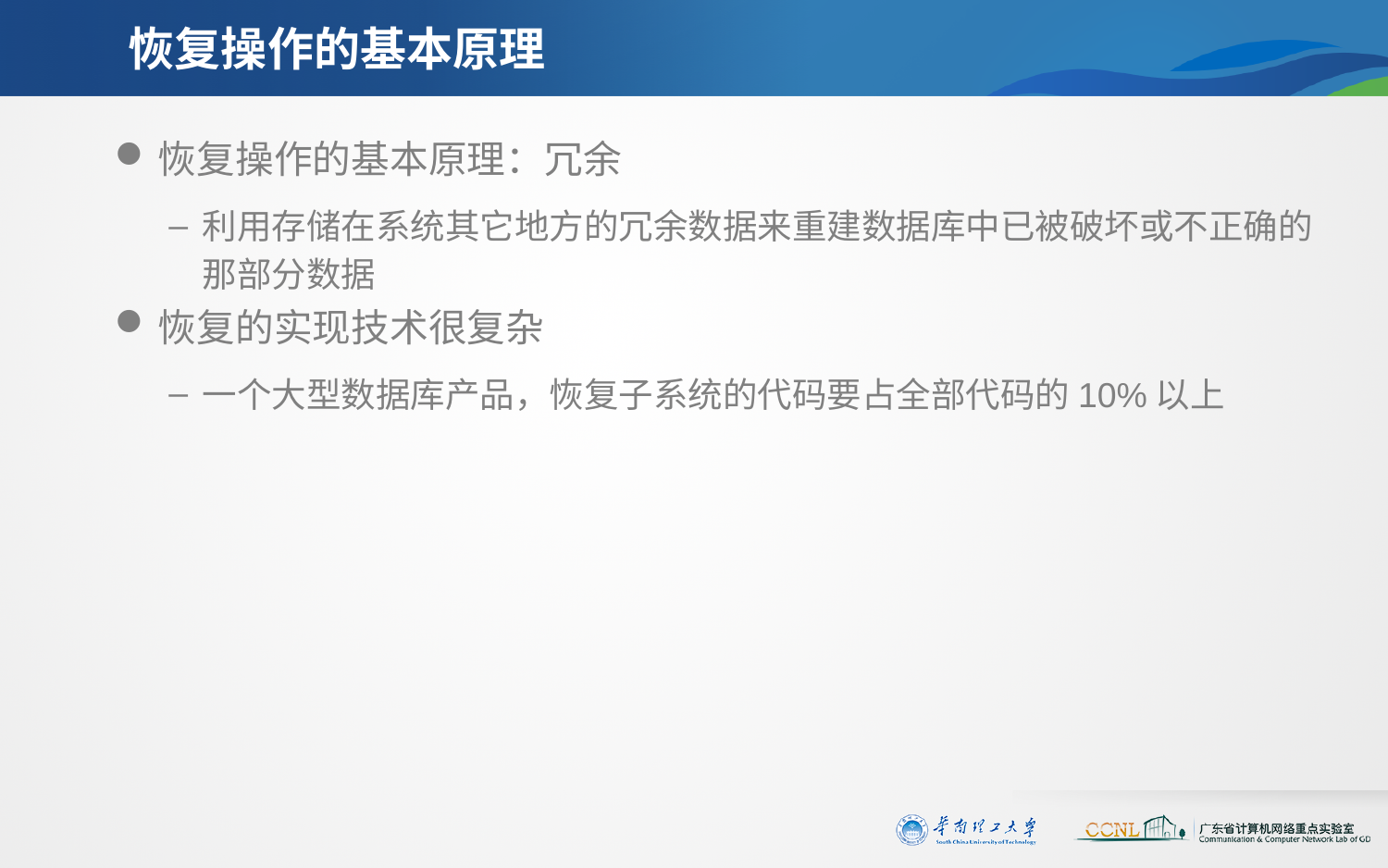

# 恢复操作的基本原理
恢复操作的基本原理：冗余
利用存储在系统其它地方的冗余数据来重建数据库中已被破坏或不正确的那部分数据
恢复的实现技术很复杂
一个大型数据库产品，恢复子系统的代码要占全部代码的10%以上